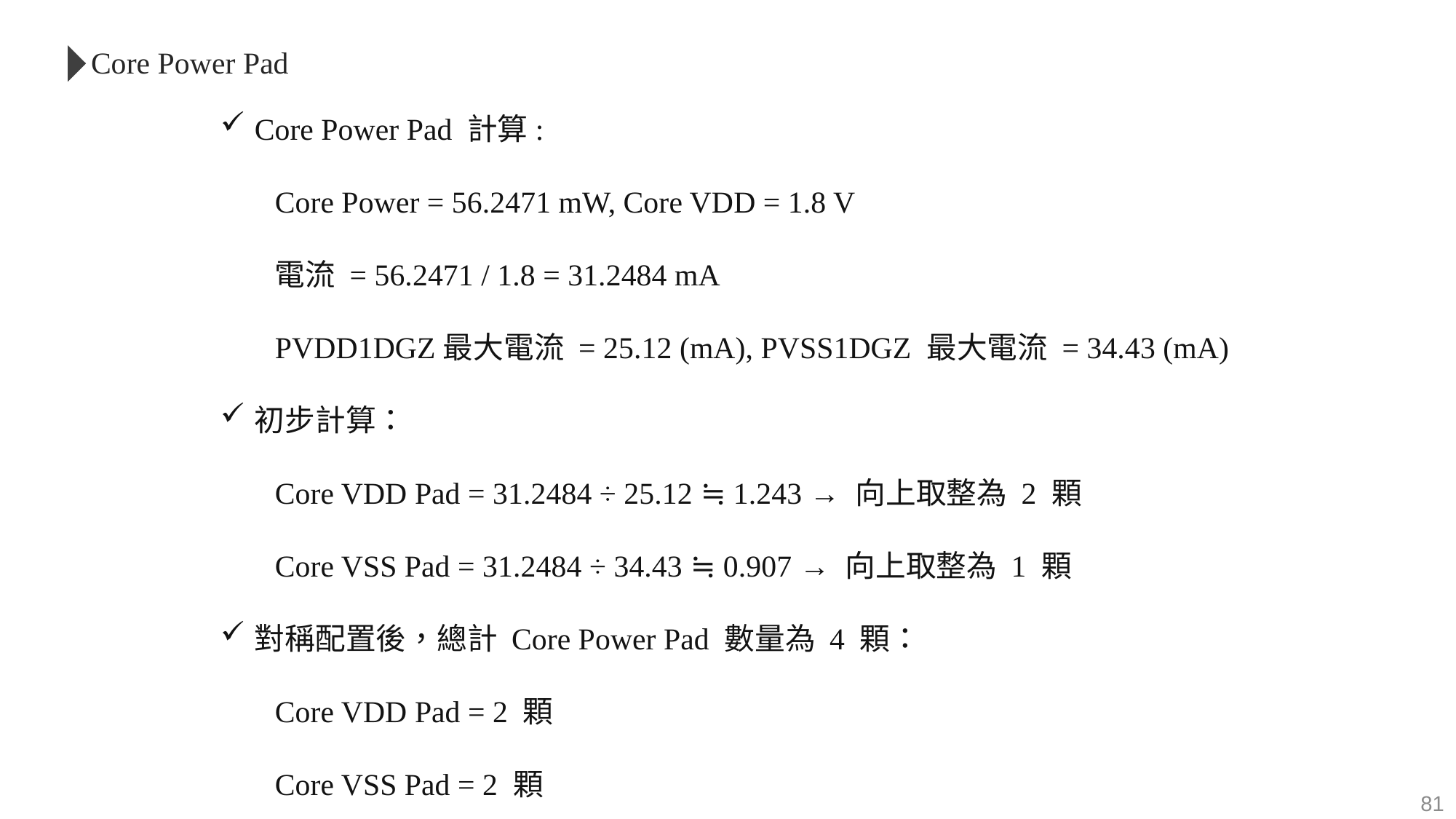

Core Power Pad

Core Power Pad 計算:
Core Power = 56.2471 mW, Core VDD = 1.8 V
電流 = 56.2471 / 1.8 = 31.2484 mA
PVDD1DGZ最大電流 = 25.12 (mA), PVSS1DGZ 最大電流 = 34.43 (mA)
初步計算：
Core VDD Pad = 31.2484 ÷ 25.12 ≒ 1.243 → 向上取整為 2 顆
Core VSS Pad = 31.2484 ÷ 34.43 ≒ 0.907 → 向上取整為 1 顆
對稱配置後，總計 Core Power Pad 數量為 4 顆：
Core VDD Pad = 2 顆
Core VSS Pad = 2 顆
81